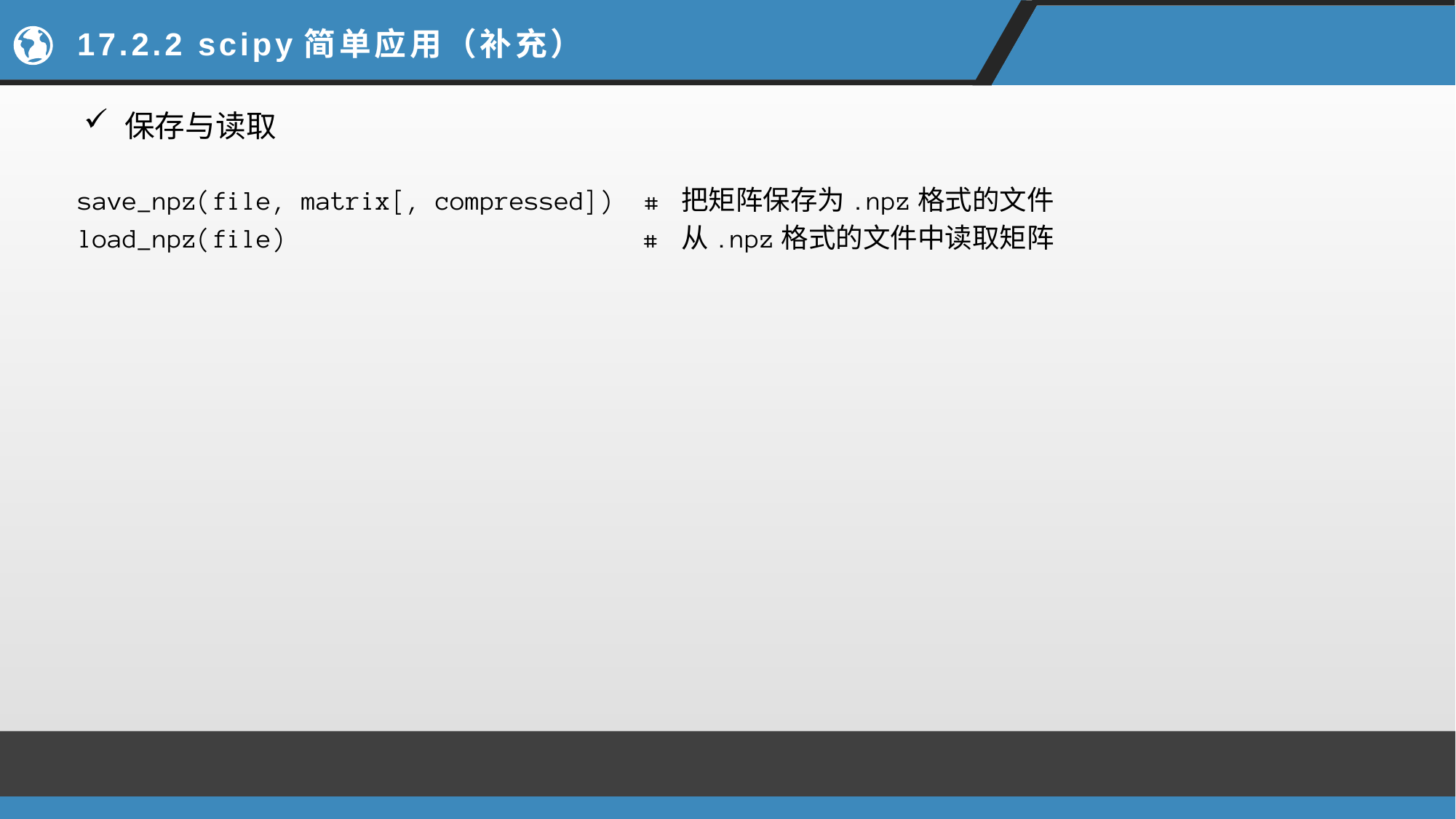

# 17.2.2 scipy简单应用（补充）

保存与读取

save_npz(file, matrix[, compressed])  # 把矩阵保存为.npz格式的文件
load_npz(file)                        # 从.npz格式的文件中读取矩阵